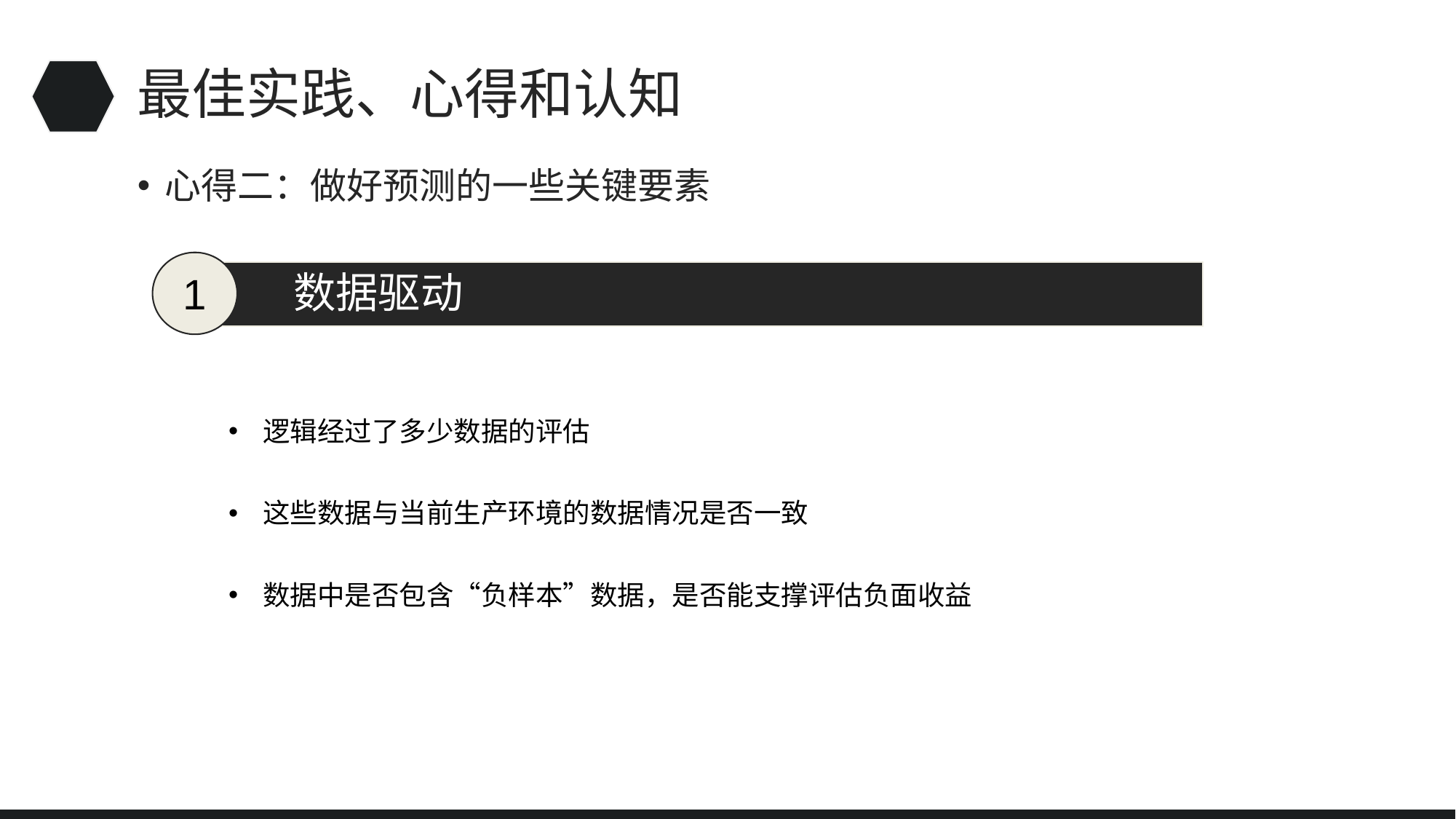

# 最佳实践、心得和认知
心得二：做好预测的一些关键要素

1
数据驱动
逻辑经过了多少数据的评估
这些数据与当前生产环境的数据情况是否一致
数据中是否包含“负样本”数据，是否能支撑评估负面收益